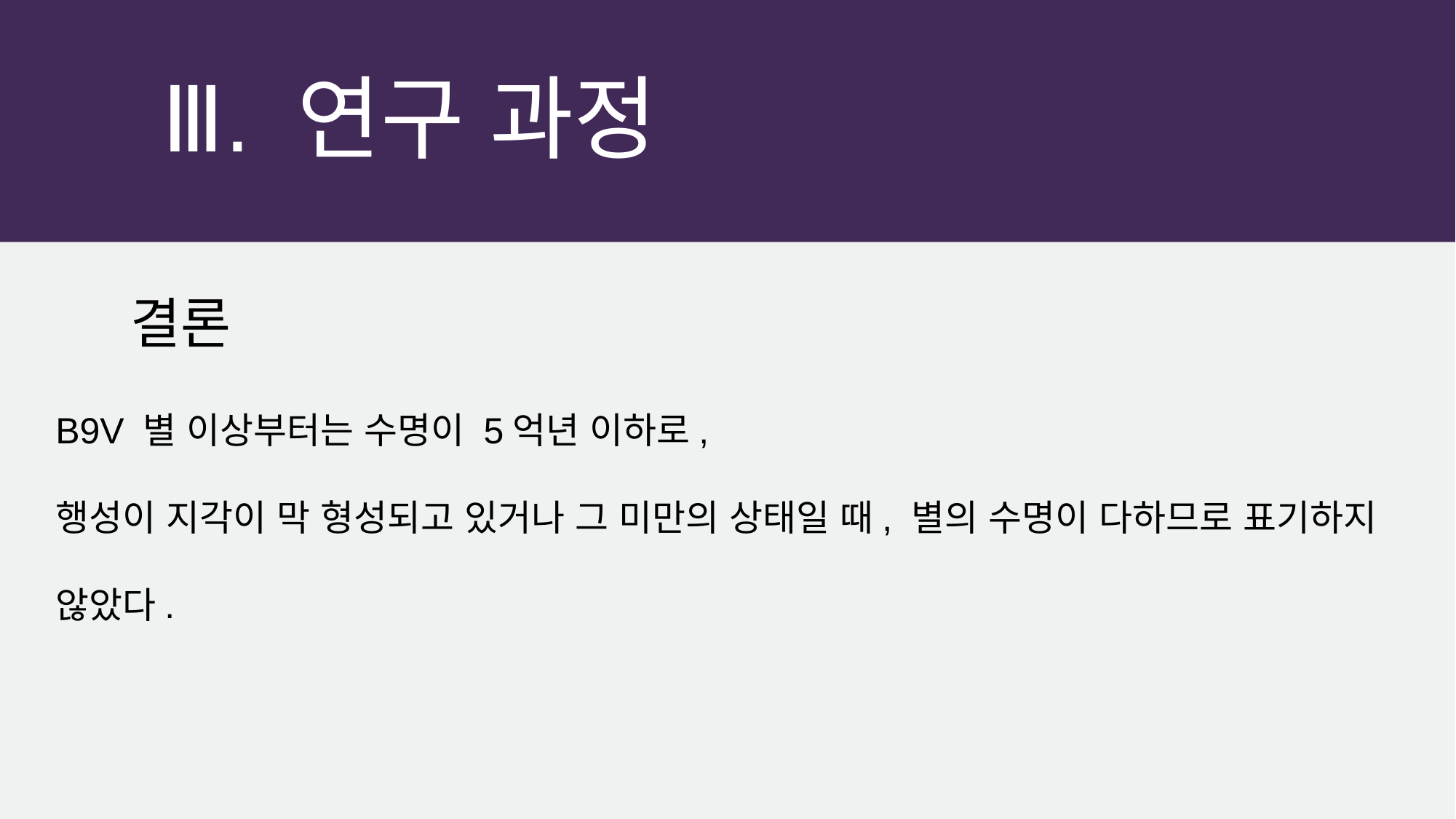

Ⅲ. 연구 과정
결론
B9V 별 이상부터는 수명이 5억년 이하로,
행성이 지각이 막 형성되고 있거나 그 미만의 상태일 때, 별의 수명이 다하므로 표기하지 않았다.